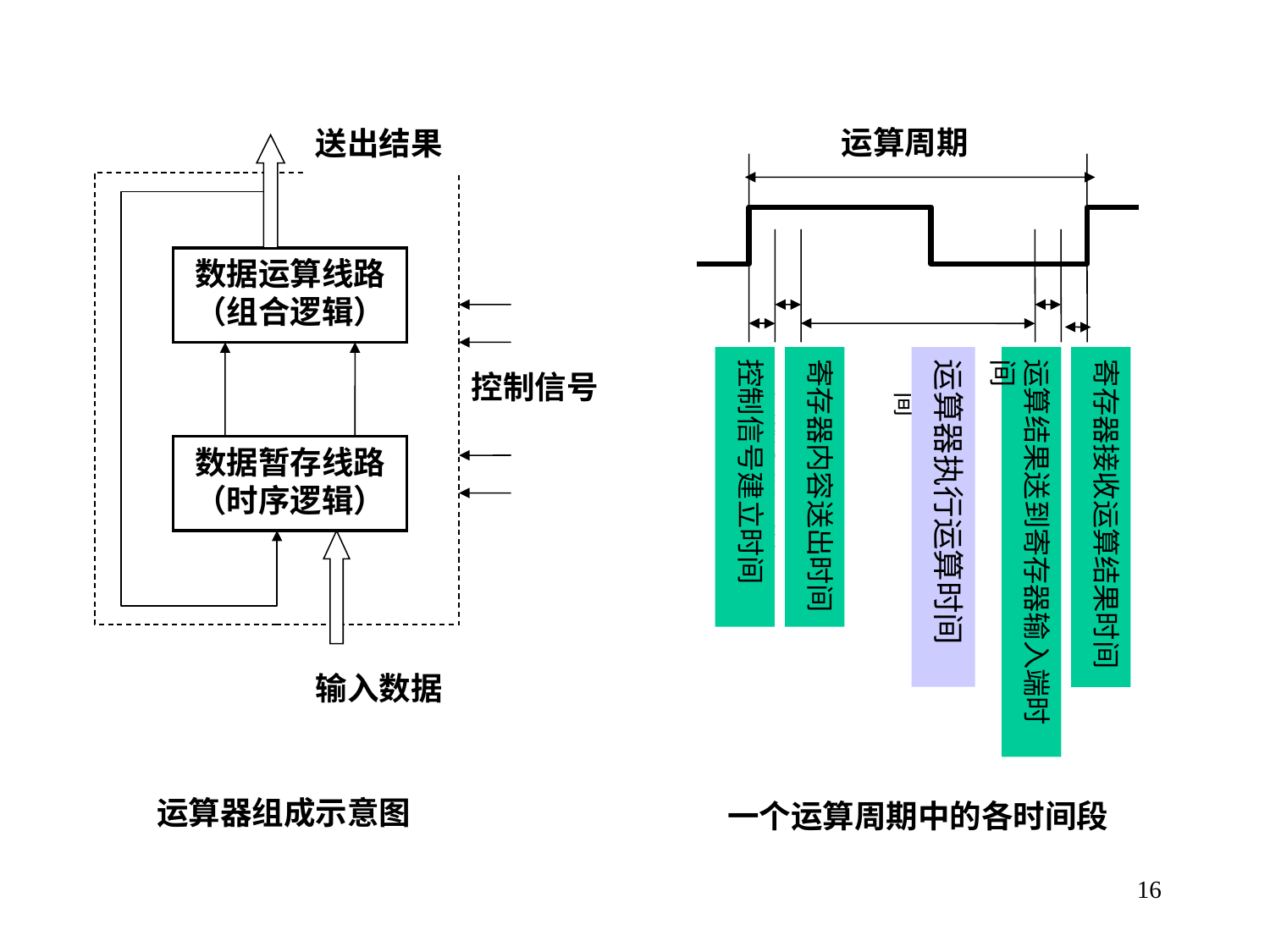

运算周期
送出结果

数据运算线路
（组合逻辑）

运算结果到寄存器输入端时间
控制信号建立时间
寄存器内容送出时间
运算器执行运算时间
运算结果送到寄存器输入端时间
寄存器接收运算结果时间
控制信号
控制信号的建立时间
寄存器内容送出时间
运算器执行相加时间
寄存器接收运算结果时间
数据暂存线路
（时序逻辑）

输入数据
运算器组成示意图
一个运算周期中的各时间段
16